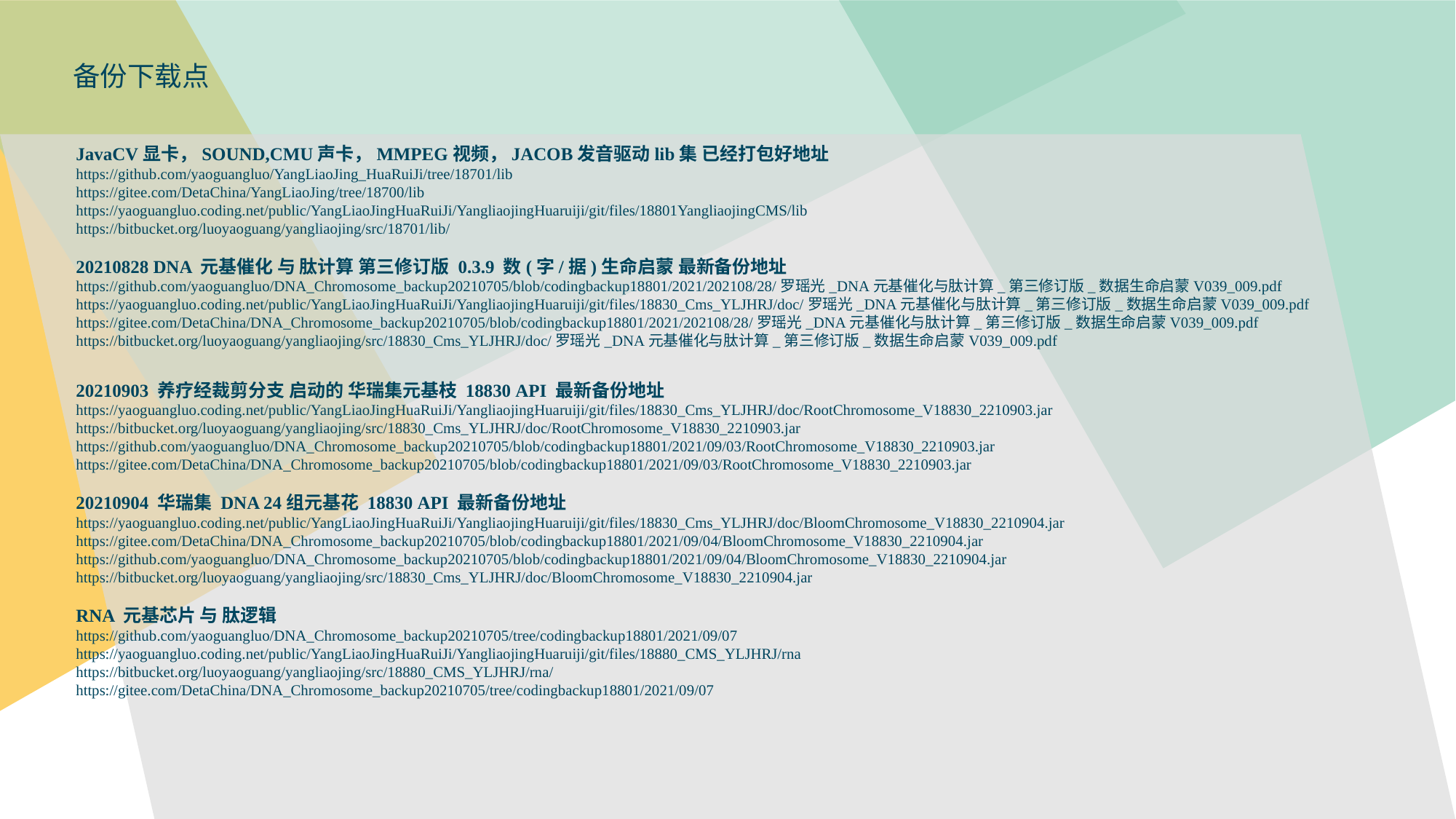

备份下载点

JavaCV显卡，SOUND,CMU声卡，MMPEG视频，JACOB发音驱动lib集 已经打包好地址
https://github.com/yaoguangluo/YangLiaoJing_HuaRuiJi/tree/18701/lib
https://gitee.com/DetaChina/YangLiaoJing/tree/18700/lib
https://yaoguangluo.coding.net/public/YangLiaoJingHuaRuiJi/YangliaojingHuaruiji/git/files/18801YangliaojingCMS/lib
https://bitbucket.org/luoyaoguang/yangliaojing/src/18701/lib/

20210828 DNA 元基催化 与 肽计算 第三修订版 0.3.9 数(字/据)生命启蒙 最新备份地址
https://github.com/yaoguangluo/DNA_Chromosome_backup20210705/blob/codingbackup18801/2021/202108/28/罗瑶光_DNA元基催化与肽计算_第三修订版_数据生命启蒙V039_009.pdf
https://yaoguangluo.coding.net/public/YangLiaoJingHuaRuiJi/YangliaojingHuaruiji/git/files/18830_Cms_YLJHRJ/doc/罗瑶光_DNA元基催化与肽计算_第三修订版_数据生命启蒙V039_009.pdf
https://gitee.com/DetaChina/DNA_Chromosome_backup20210705/blob/codingbackup18801/2021/202108/28/罗瑶光_DNA元基催化与肽计算_第三修订版_数据生命启蒙V039_009.pdf
https://bitbucket.org/luoyaoguang/yangliaojing/src/18830_Cms_YLJHRJ/doc/罗瑶光_DNA元基催化与肽计算_第三修订版_数据生命启蒙V039_009.pdf

20210903 养疗经裁剪分支 启动的 华瑞集元基枝 18830 API 最新备份地址
https://yaoguangluo.coding.net/public/YangLiaoJingHuaRuiJi/YangliaojingHuaruiji/git/files/18830_Cms_YLJHRJ/doc/RootChromosome_V18830_2210903.jar
https://bitbucket.org/luoyaoguang/yangliaojing/src/18830_Cms_YLJHRJ/doc/RootChromosome_V18830_2210903.jar
https://github.com/yaoguangluo/DNA_Chromosome_backup20210705/blob/codingbackup18801/2021/09/03/RootChromosome_V18830_2210903.jar
https://gitee.com/DetaChina/DNA_Chromosome_backup20210705/blob/codingbackup18801/2021/09/03/RootChromosome_V18830_2210903.jar

20210904 华瑞集 DNA 24组元基花 18830 API 最新备份地址
https://yaoguangluo.coding.net/public/YangLiaoJingHuaRuiJi/YangliaojingHuaruiji/git/files/18830_Cms_YLJHRJ/doc/BloomChromosome_V18830_2210904.jar
https://gitee.com/DetaChina/DNA_Chromosome_backup20210705/blob/codingbackup18801/2021/09/04/BloomChromosome_V18830_2210904.jar
https://github.com/yaoguangluo/DNA_Chromosome_backup20210705/blob/codingbackup18801/2021/09/04/BloomChromosome_V18830_2210904.jar
https://bitbucket.org/luoyaoguang/yangliaojing/src/18830_Cms_YLJHRJ/doc/BloomChromosome_V18830_2210904.jar

RNA 元基芯片 与 肽逻辑
https://github.com/yaoguangluo/DNA_Chromosome_backup20210705/tree/codingbackup18801/2021/09/07
https://yaoguangluo.coding.net/public/YangLiaoJingHuaRuiJi/YangliaojingHuaruiji/git/files/18880_CMS_YLJHRJ/rna
https://bitbucket.org/luoyaoguang/yangliaojing/src/18880_CMS_YLJHRJ/rna/
https://gitee.com/DetaChina/DNA_Chromosome_backup20210705/tree/codingbackup18801/2021/09/07